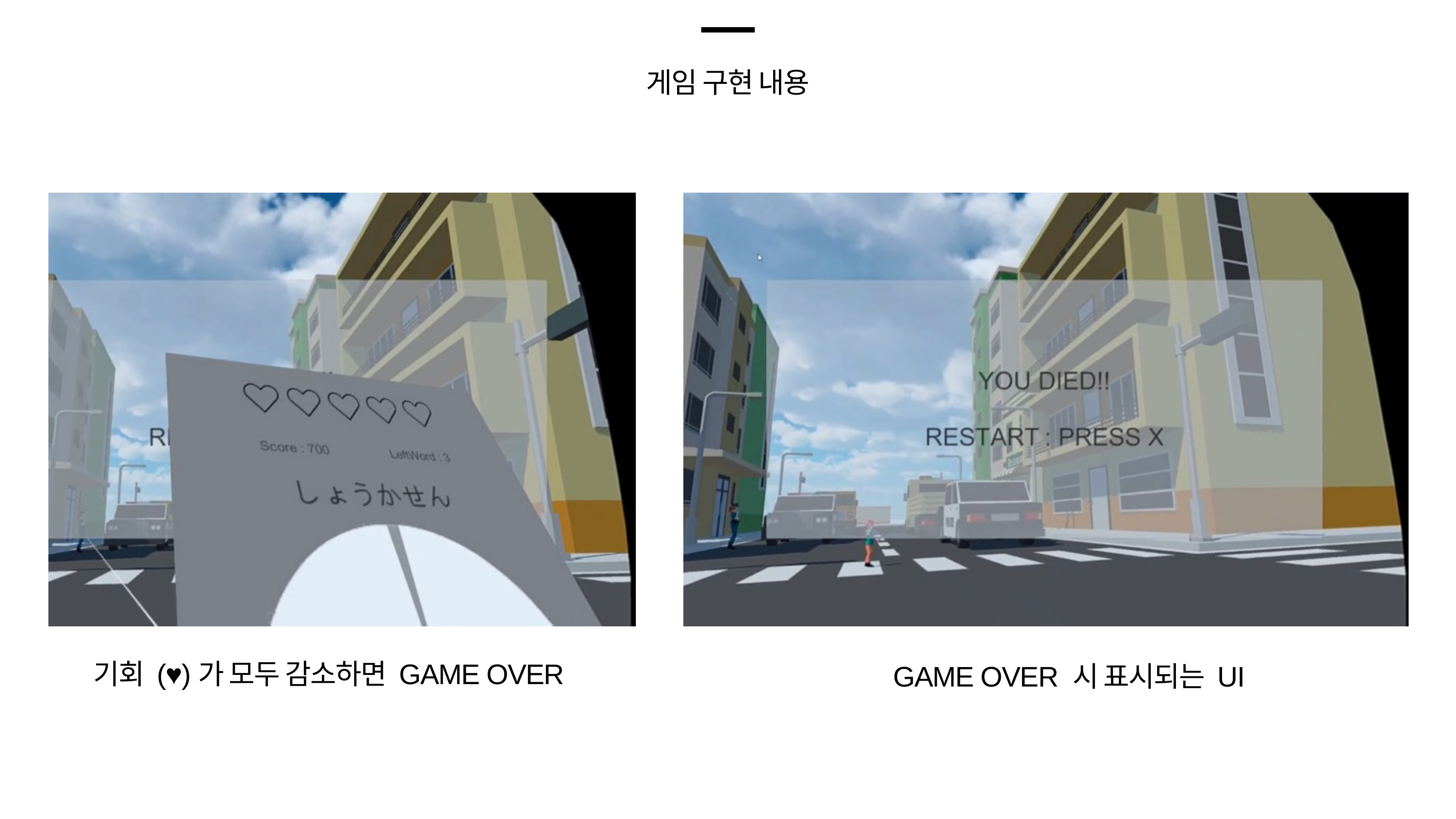

게임 구현 내용

기회 (♥)가 모두 감소하면 GAME OVER
GAME OVER 시 표시되는 UI